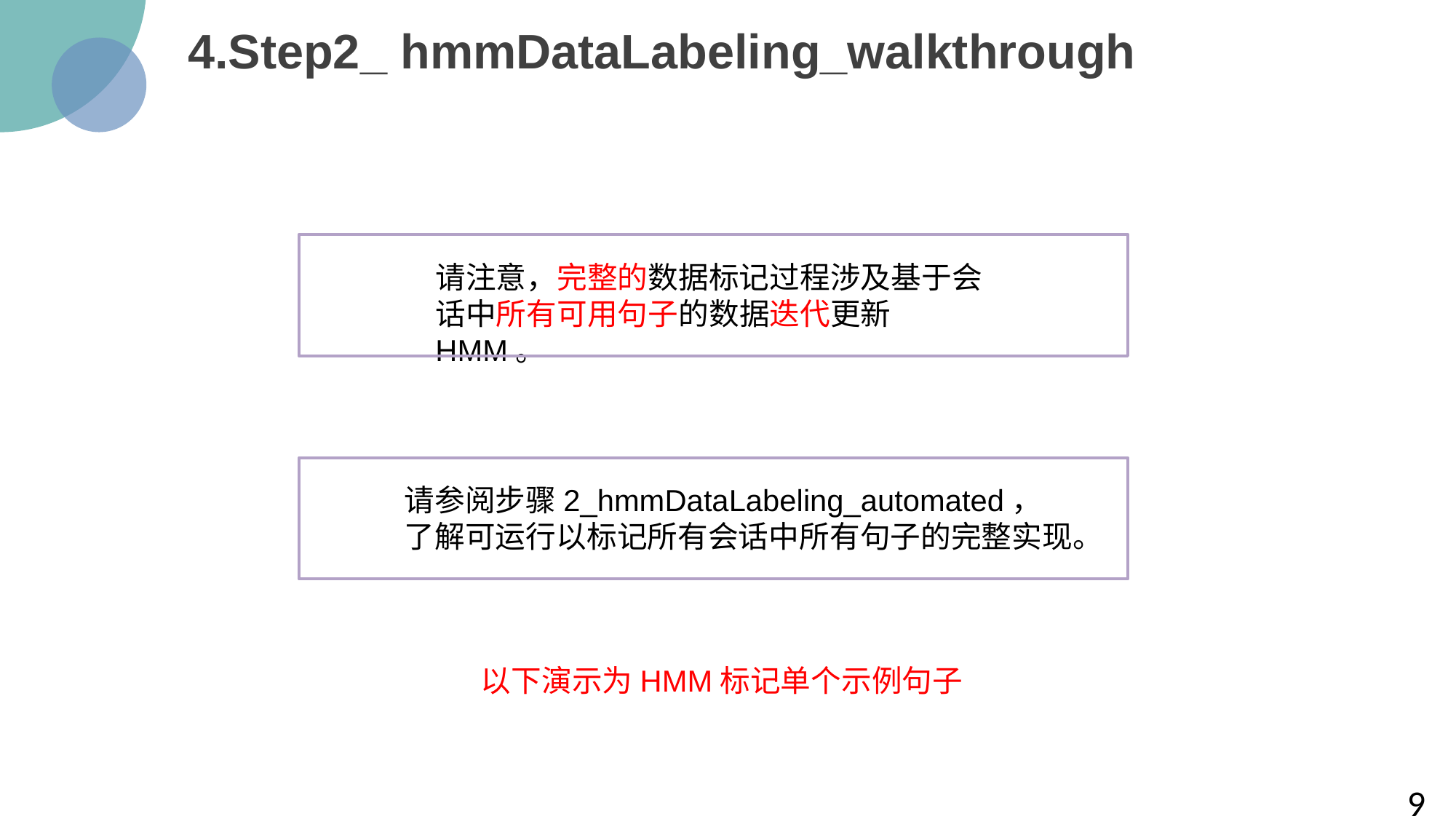

4.Step2_ hmmDataLabeling_walkthrough

请注意，完整的数据标记过程涉及基于会话中所有可用句子的数据迭代更新HMM。

请参阅步骤2_hmmDataLabeling_automated，
了解可运行以标记所有会话中所有句子的完整实现。
以下演示为HMM标记单个示例句子